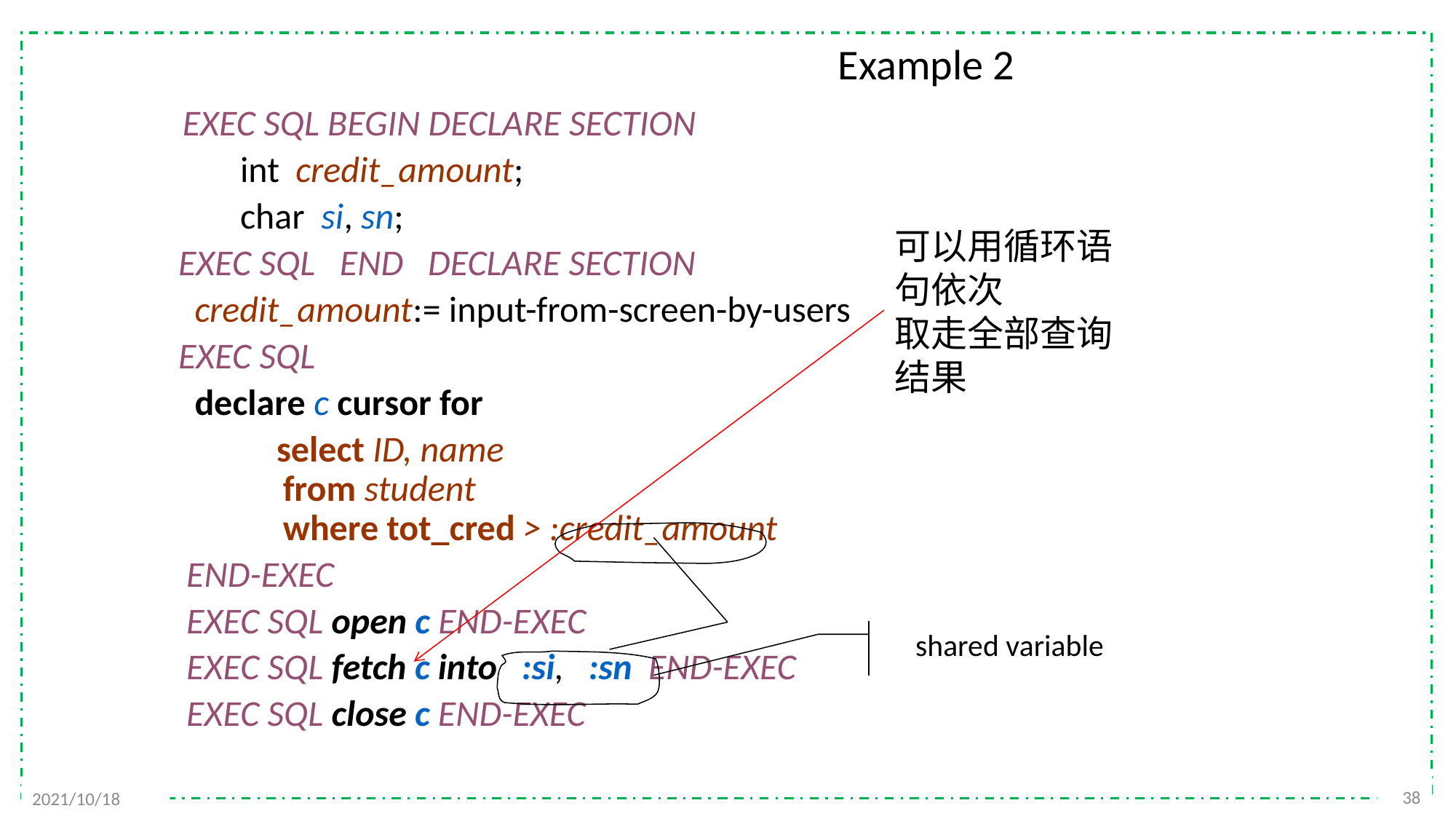

EXEC SQL BEGIN DECLARE SECTION
   int  credit_amount;
   char  si, sn;
 EXEC SQL   END   DECLARE SECTION
   credit_amount:= input-from-screen-by-users
 EXEC SQL
   declare c cursor for
             select ID, name
           from student
           where tot_cred > :credit_amount
  END-EXEC
  EXEC SQL open c END-EXEC
  EXEC SQL fetch c into   :si,   :sn  END-EXEC
  EXEC SQL close c END-EXEC
Example 2
可以用循环语句依次
取走全部查询结果

shared variable

38
2021/10/18